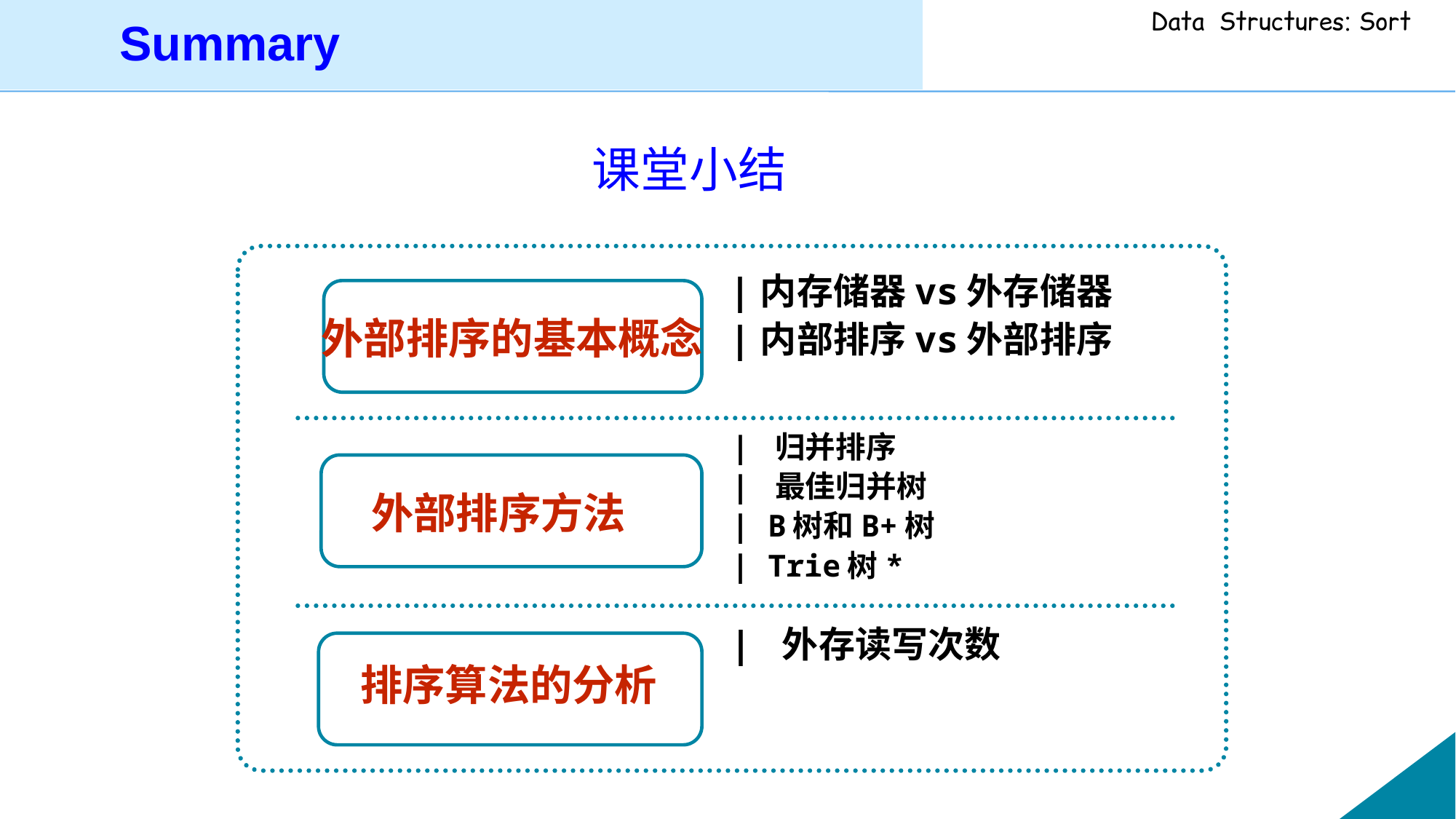

Summary
课堂小结

|内存储器vs外存储器
|内部排序vs外部排序

        外部排序的基本概念

| 归并排序
| 最佳归并树
| B树和B+树
| Trie树*

         外部排序方法

| 外存读写次数

       排序算法的分析